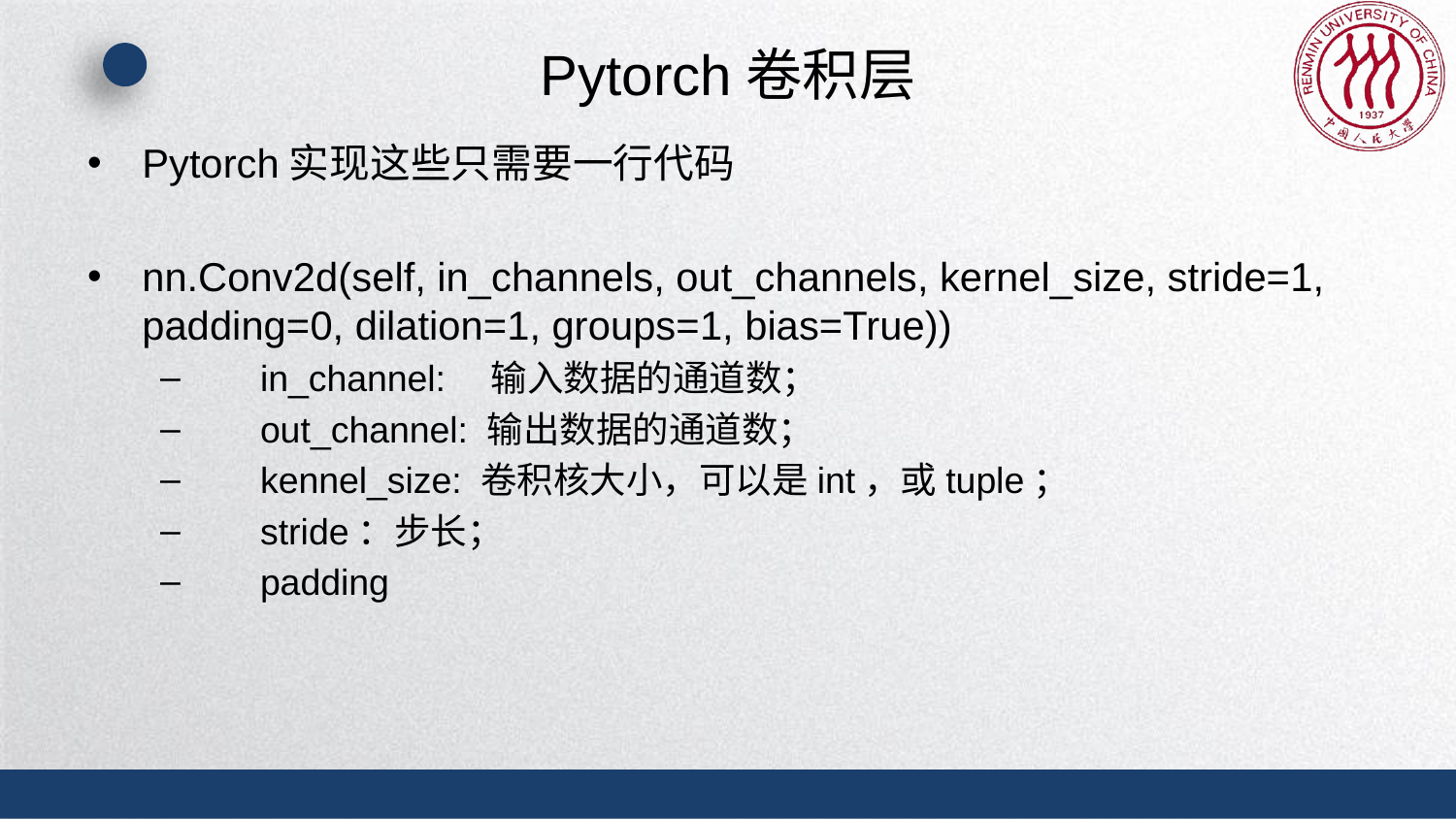

# Pytorch卷积层
Pytorch实现这些只需要一行代码

nn.Conv2d(self, in_channels, out_channels, kernel_size, stride=1, padding=0, dilation=1, groups=1, bias=True))
  in_channel:　输入数据的通道数；
  out_channel: 输出数据的通道数；
  kennel_size: 卷积核大小，可以是int，或tuple；
  stride：步长；
  padding